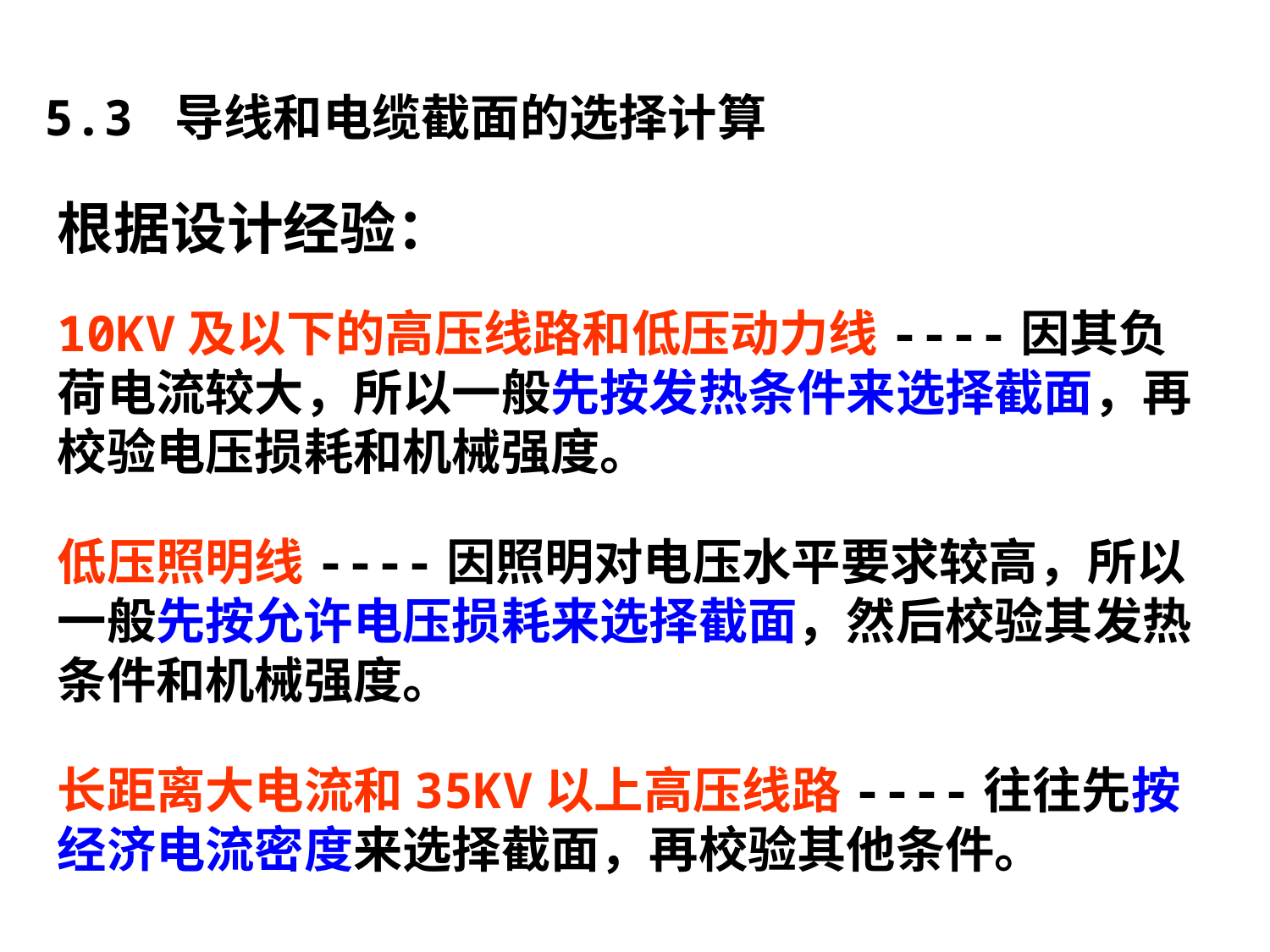

# 5.3 导线和电缆截面的选择计算
根据设计经验：

10KV及以下的高压线路和低压动力线----因其负荷电流较大，所以一般先按发热条件来选择截面，再校验电压损耗和机械强度。

低压照明线----因照明对电压水平要求较高，所以一般先按允许电压损耗来选择截面，然后校验其发热条件和机械强度。

长距离大电流和35KV以上高压线路----往往先按经济电流密度来选择截面，再校验其他条件。